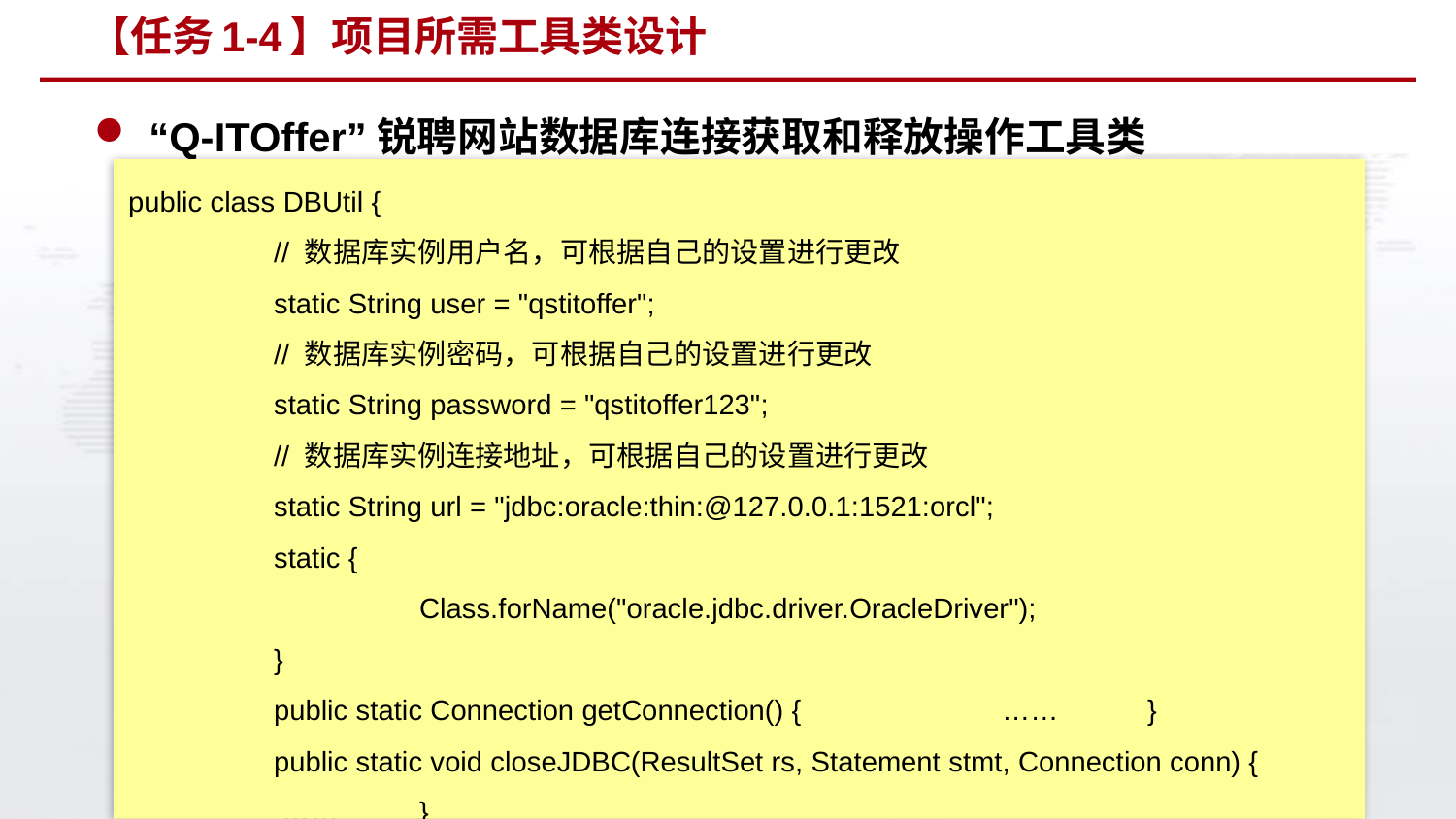

# 【任务1-4】项目所需工具类设计
“Q-ITOffer”锐聘网站数据库连接获取和释放操作工具类

public class DBUtil {
	// 数据库实例用户名，可根据自己的设置进行更改
	static String user = "qstitoffer";
	// 数据库实例密码，可根据自己的设置进行更改
	static String password = "qstitoffer123";
	// 数据库实例连接地址，可根据自己的设置进行更改
	static String url = "jdbc:oracle:thin:@127.0.0.1:1521:orcl";
 	static {
		Class.forName("oracle.jdbc.driver.OracleDriver");
	}
 	public static Connection getConnection() {		……	}
 	public static void closeJDBC(ResultSet rs, Statement stmt, Connection conn) {
	 ……	}